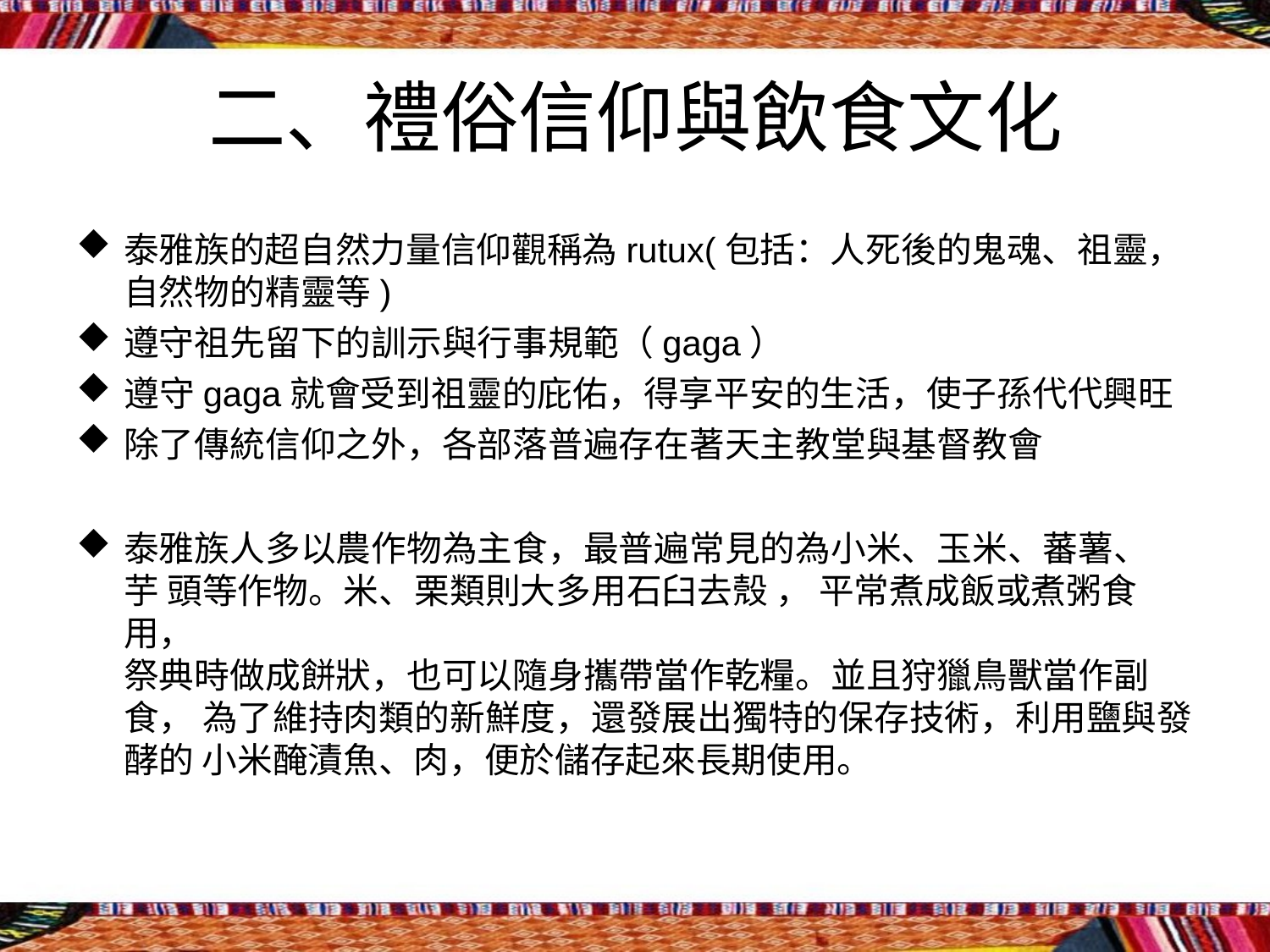

# 二、禮俗信仰與飲食文化
泰雅族的超自然力量信仰觀稱為rutux(包括：人死後的鬼魂、祖靈，
自然物的精靈等)
遵守祖先留下的訓示與行事規範（gaga）
遵守gaga就會受到祖靈的庇佑，得享平安的生活，使子孫代代興旺
除了傳統信仰之外，各部落普遍存在著天主教堂與基督教會

泰雅族人多以農作物為主食，最普遍常見的為小米、玉米、蕃薯、芋 頭等作物。米、栗類則大多用石臼去殼 ， 平常煮成飯或煮粥食用，
祭典時做成餅狀，也可以隨身攜帶當作乾糧。並且狩獵鳥獸當作副食， 為了維持肉類的新鮮度，還發展出獨特的保存技術，利用鹽與發酵的 小米醃漬魚、肉，便於儲存起來長期使用。